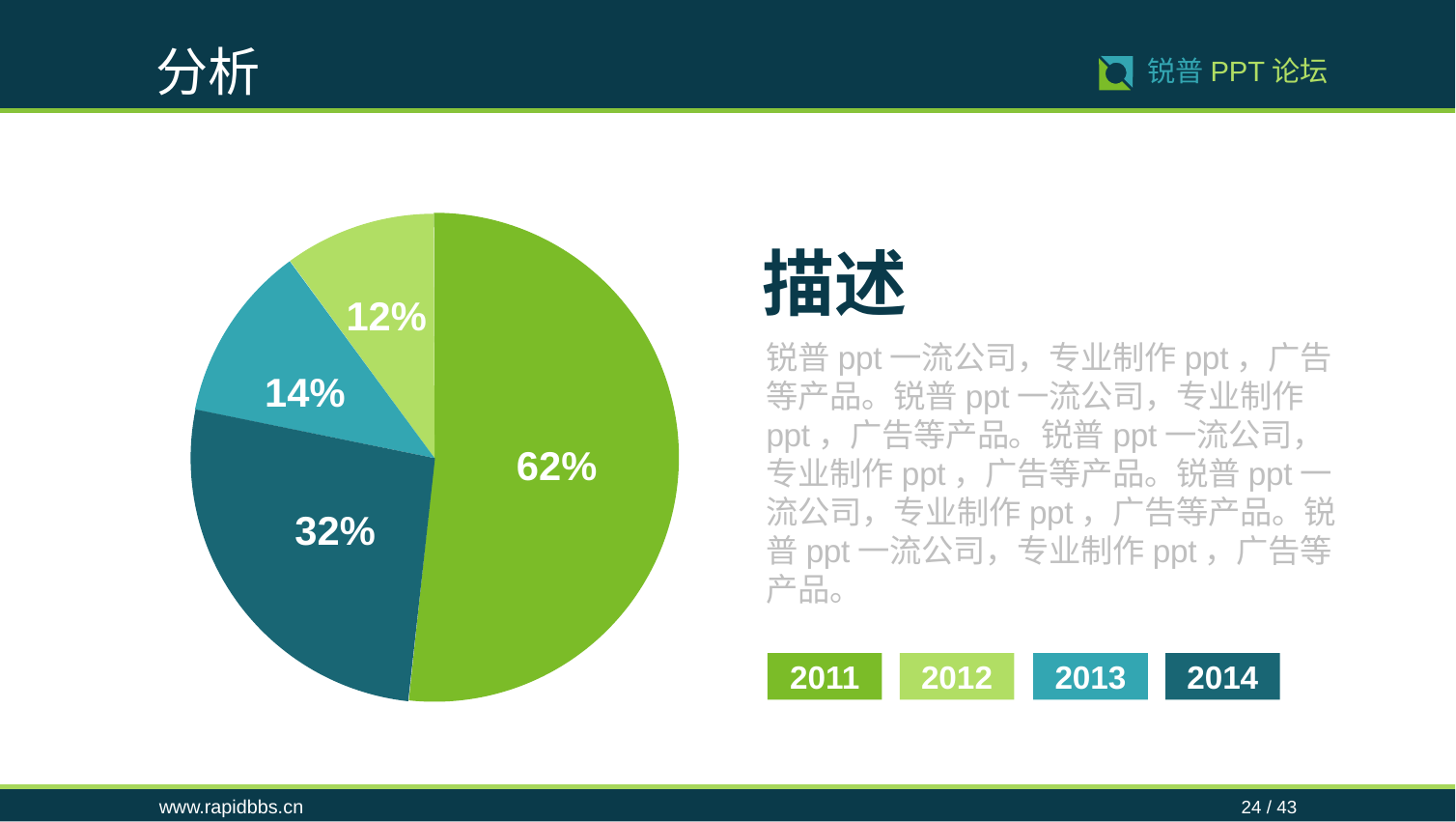

分析

24 / 43

锐普PPT论坛

描述
12%
锐普ppt一流公司，专业制作ppt，广告等产品。锐普ppt一流公司，专业制作ppt，广告等产品。锐普ppt一流公司，专业制作ppt，广告等产品。锐普ppt一流公司，专业制作ppt，广告等产品。锐普ppt一流公司，专业制作ppt，广告等产品。
14%
62%
32%
2011
2012
2013
2014
www.rapidbbs.cn